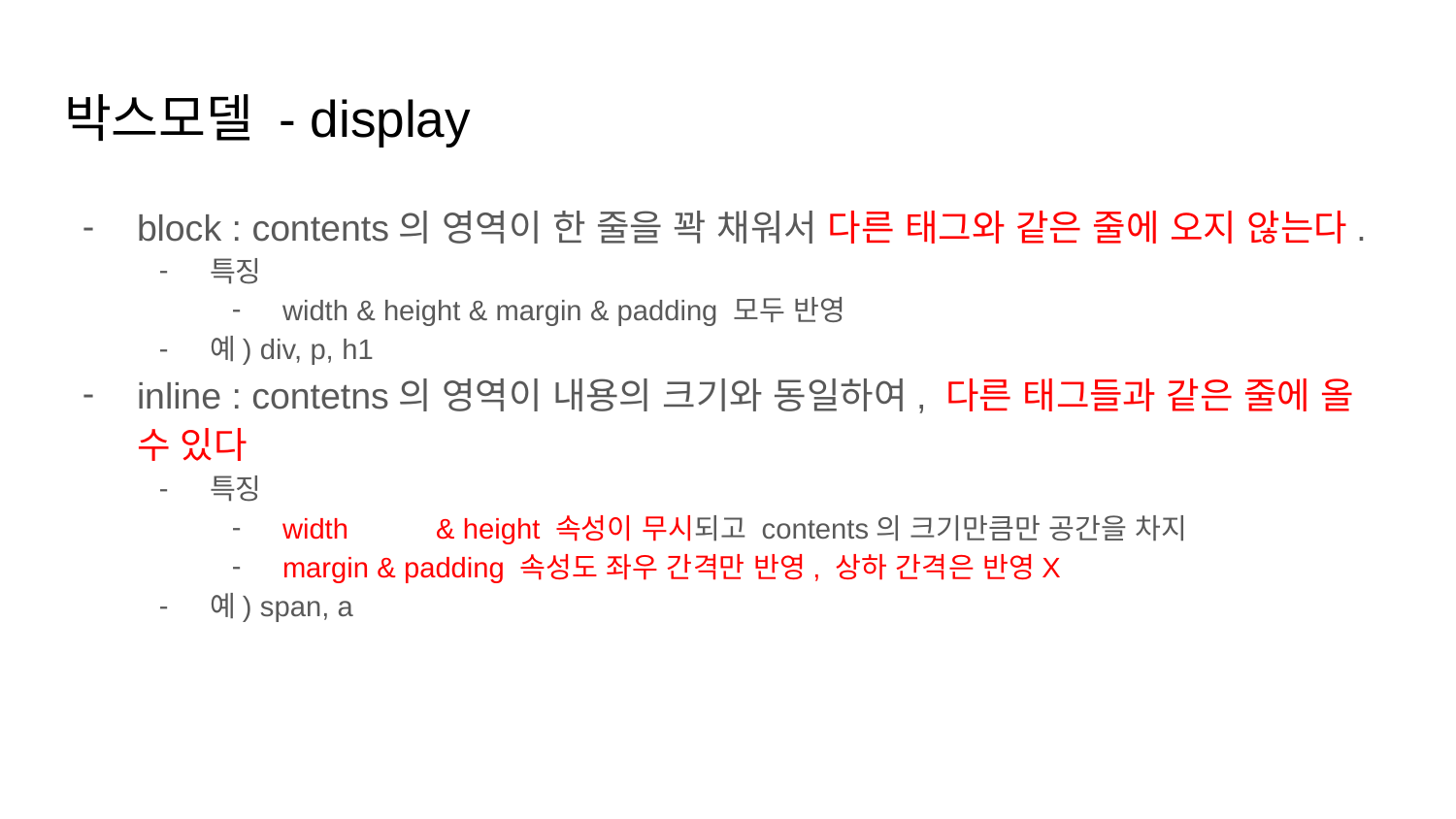

# 박스모델 - display
block : contents의 영역이 한 줄을 꽉 채워서 다른 태그와 같은 줄에 오지 않는다.
특징
width & height & margin & padding 모두 반영
예) div, p, h1
inline : contetns의 영역이 내용의 크기와 동일하여, 다른 태그들과 같은 줄에 올 수 있다
특징
width	 & height 속성이 무시되고 contents의 크기만큼만 공간을 차지
margin & padding 속성도 좌우 간격만 반영, 상하 간격은 반영X
예) span, a